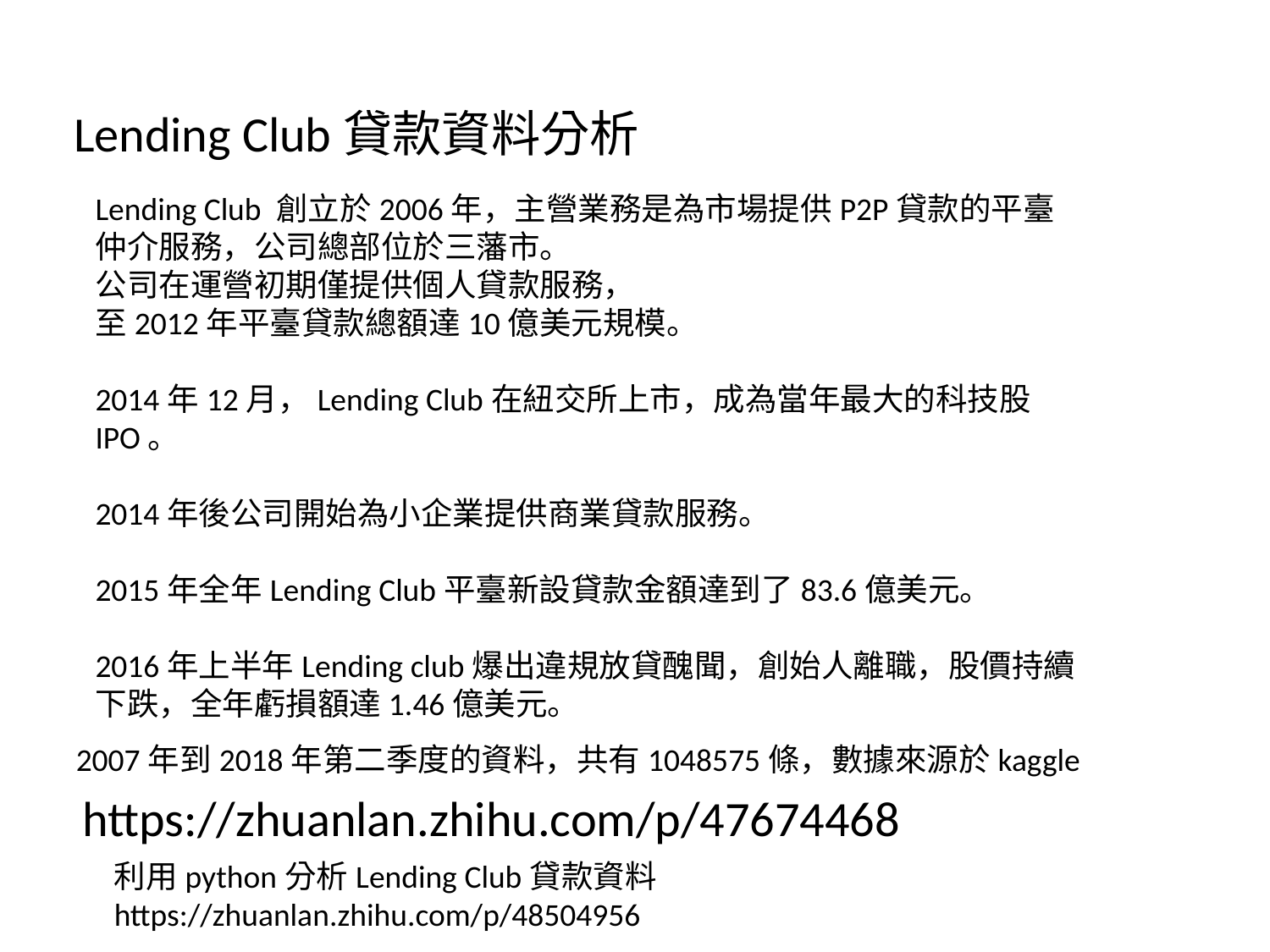

Lending Club貸款資料分析
Lending Club 創立於2006年，主營業務是為市場提供P2P貸款的平臺仲介服務，公司總部位於三藩市。
公司在運營初期僅提供個人貸款服務，
至2012年平臺貸款總額達10億美元規模。

2014年12月，Lending Club在紐交所上市，成為當年最大的科技股IPO。

2014年後公司開始為小企業提供商業貸款服務。

2015年全年Lending Club平臺新設貸款金額達到了83.6億美元。

2016年上半年Lending club爆出違規放貸醜聞，創始人離職，股價持續下跌，全年虧損額達1.46億美元。
2007年到2018年第二季度的資料，共有1048575條，數據來源於kaggle
https://zhuanlan.zhihu.com/p/47674468
利用python分析Lending Club貸款資料
https://zhuanlan.zhihu.com/p/48504956